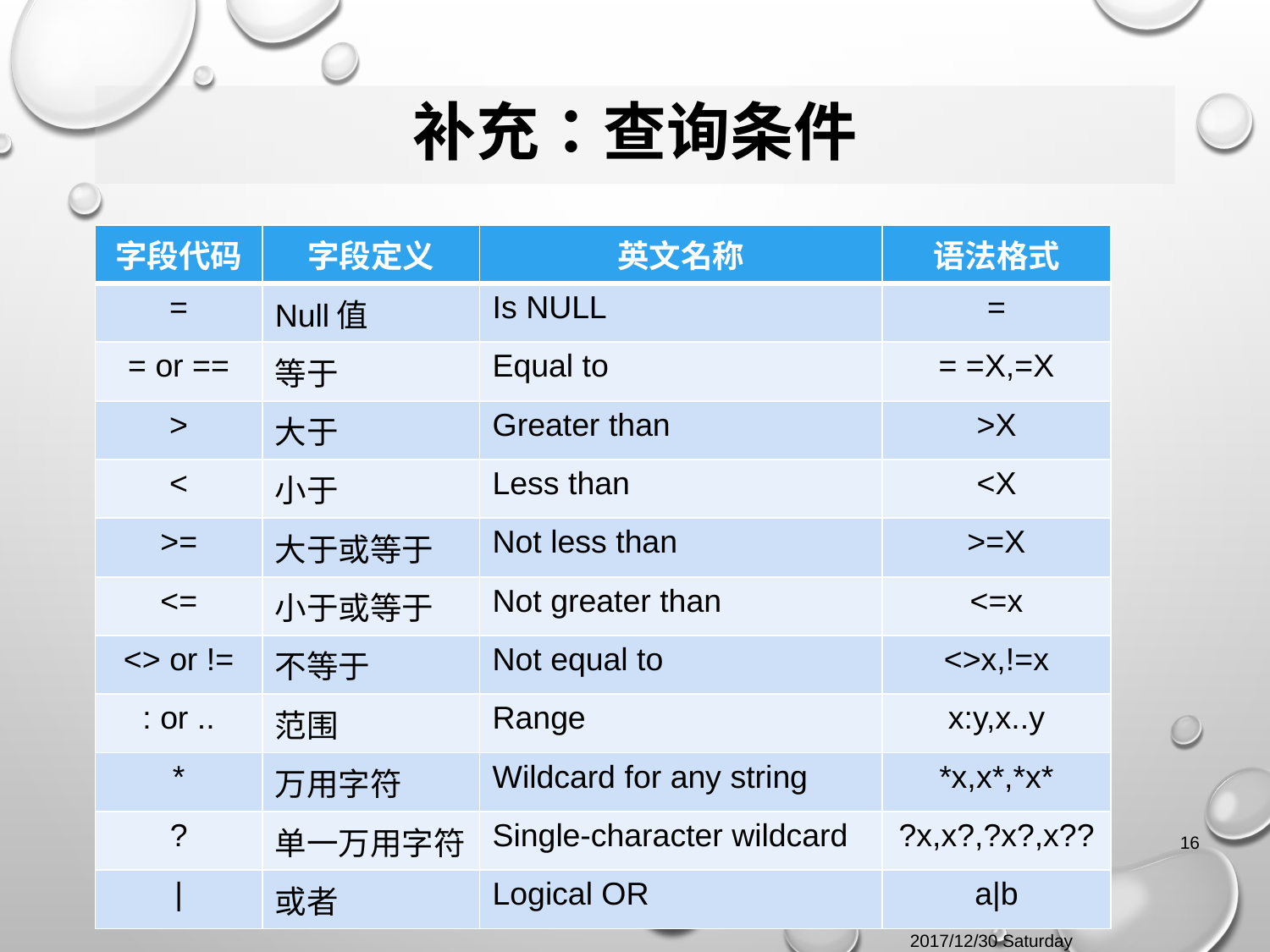

# 补充：查询条件
| 字段代码 | 字段定义 | 英文名称 | 语法格式 |
| --- | --- | --- | --- |
| = | Null值 | Is NULL | = |
| = or == | 等于 | Equal to | = =X,=X |
| > | 大于 | Greater than | >X |
| < | 小于 | Less than | <X |
| >= | 大于或等于 | Not less than | >=X |
| <= | 小于或等于 | Not greater than | <=x |
| <> or != | 不等于 | Not equal to | <>x,!=x |
| : or .. | 范围 | Range | x:y,x..y |
| \* | 万用字符 | Wildcard for any string | \*x,x\*,\*x\* |
| ? | 单一万用字符 | Single-character wildcard | ?x,x?,?x?,x?? |
| | | 或者 | Logical OR | a|b |
16
2017/12/30 Saturday